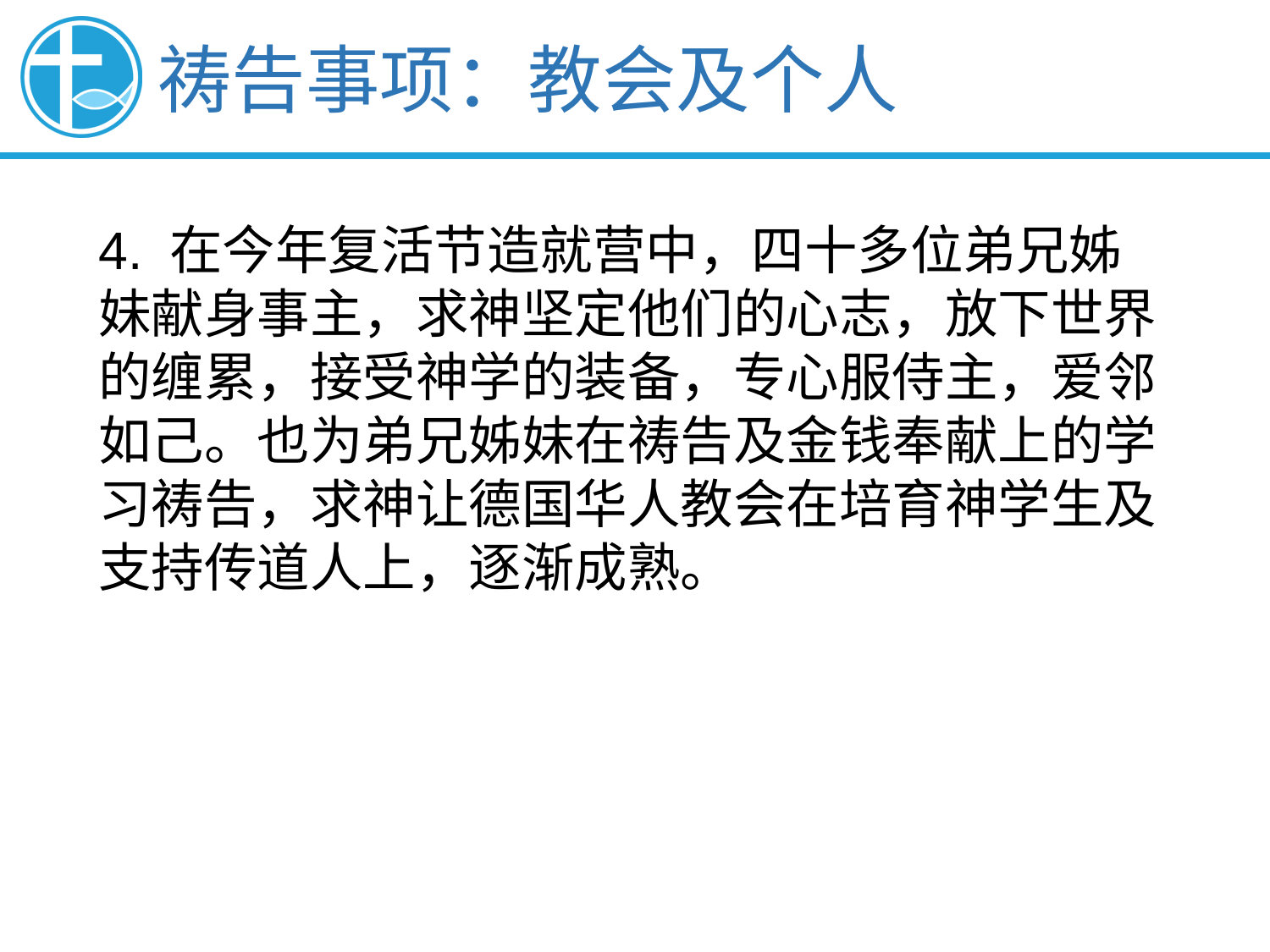

祷告事项：教会及个人

4. 在今年复活节造就营中，四十多位弟兄姊妹献身事主，求神坚定他们的心志，放下世界的缠累，接受神学的装备，专心服侍主，爱邻如己。也为弟兄姊妹在祷告及金钱奉献上的学习祷告，求神让德国华人教会在培育神学生及支持传道人上，逐渐成熟。